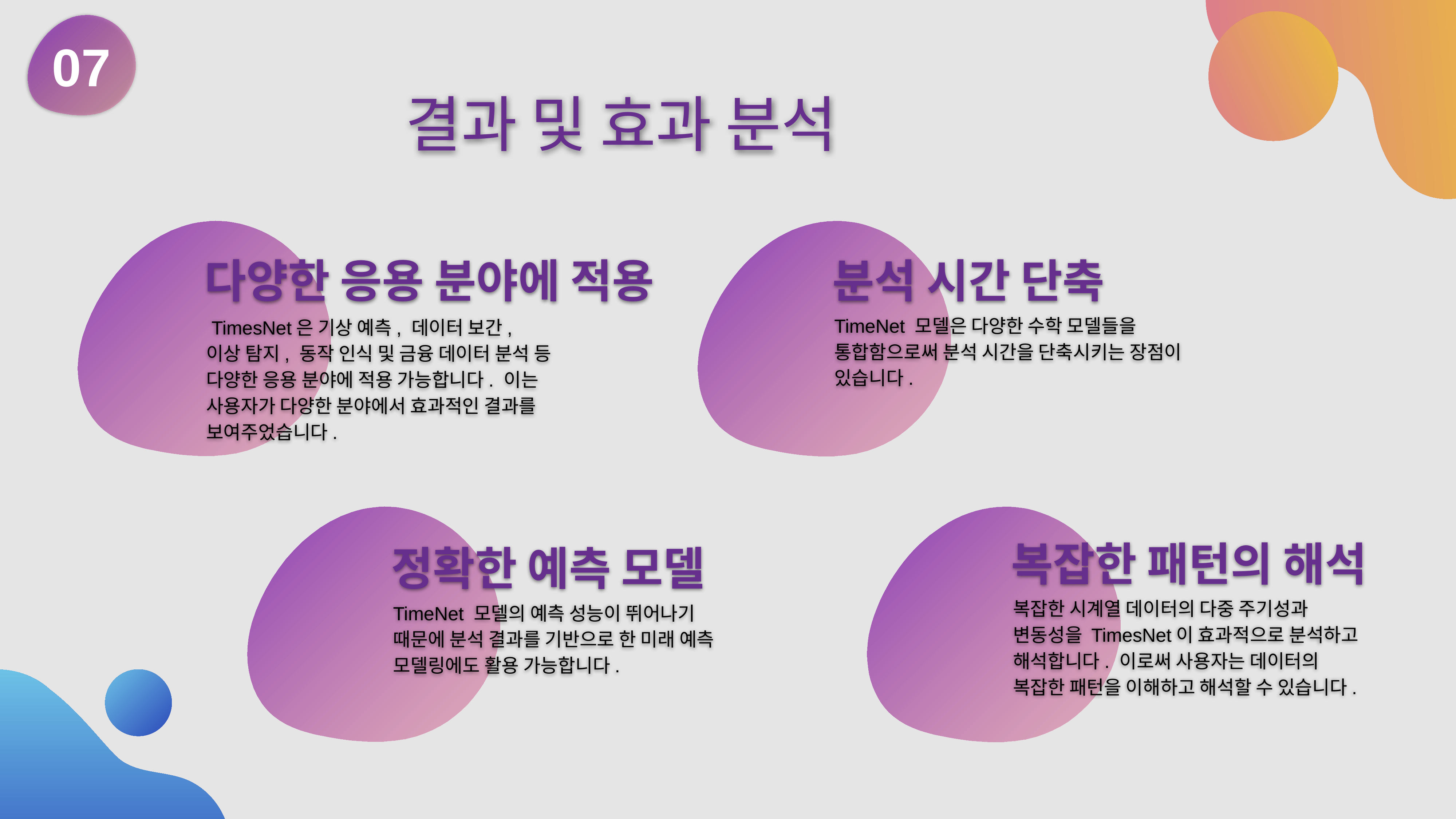

07
결과 및 효과 분석

다양한 응용 분야에 적용
분석 시간 단축
TimeNet 모델은 다양한 수학 모델들을 통합함으로써 분석 시간을 단축시키는 장점이 있습니다.

 TimesNet은 기상 예측, 데이터 보간, 이상 탐지, 동작 인식 및 금융 데이터 분석 등 다양한 응용 분야에 적용 가능합니다. 이는 사용자가 다양한 분야에서 효과적인 결과를 보여주었습니다.

복잡한 패턴의 해석
정확한 예측 모델
복잡한 시계열 데이터의 다중 주기성과 변동성을 TimesNet이 효과적으로 분석하고 해석합니다. 이로써 사용자는 데이터의 복잡한 패턴을 이해하고 해석할 수 있습니다.

TimeNet 모델의 예측 성능이 뛰어나기 때문에 분석 결과를 기반으로 한 미래 예측 모델링에도 활용 가능합니다.